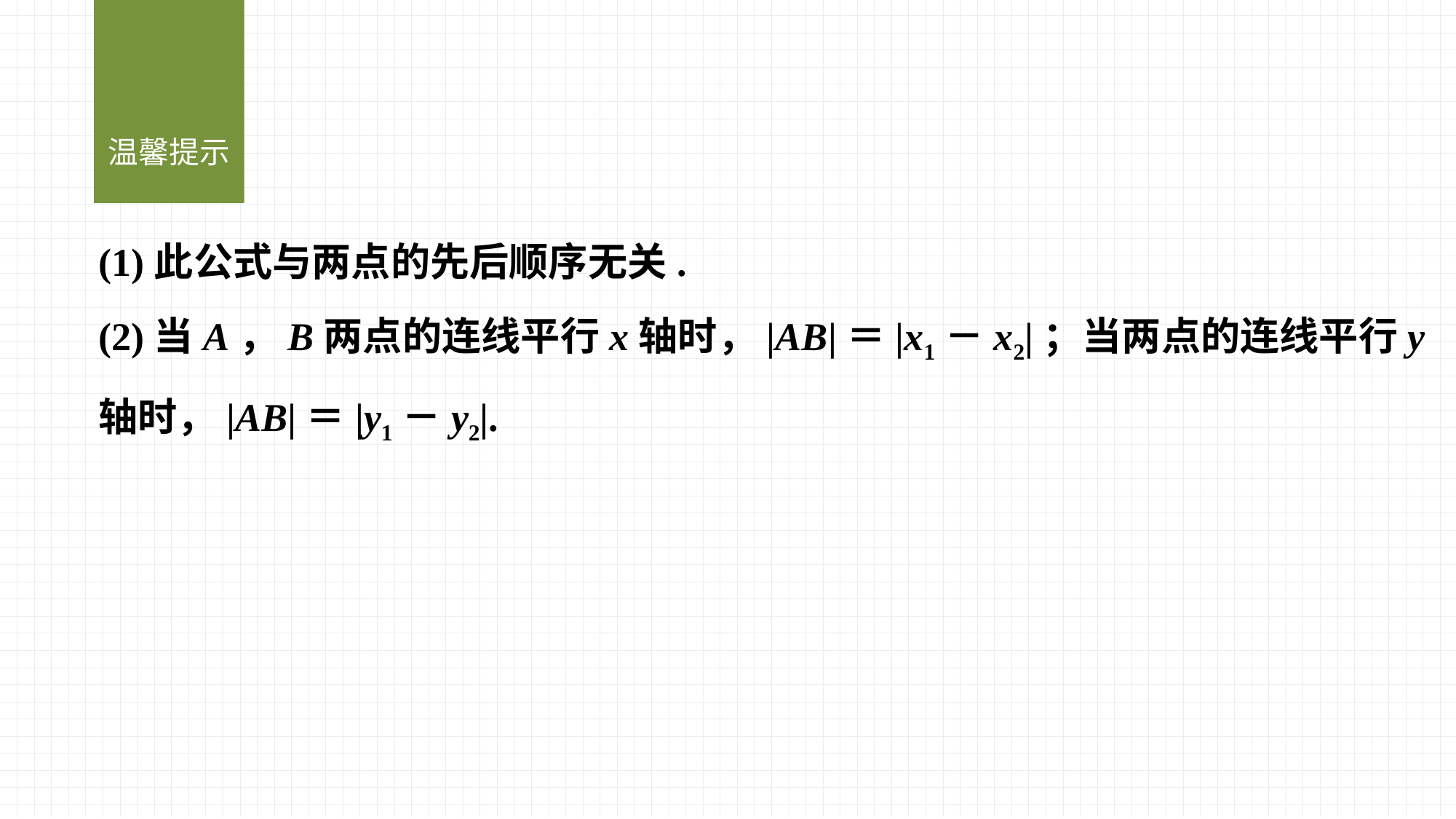

温馨提示
(1)此公式与两点的先后顺序无关.
(2)当A，B两点的连线平行x轴时，|AB|＝|x1－x2|；当两点的连线平行y轴时，|AB|＝|y1－y2|.